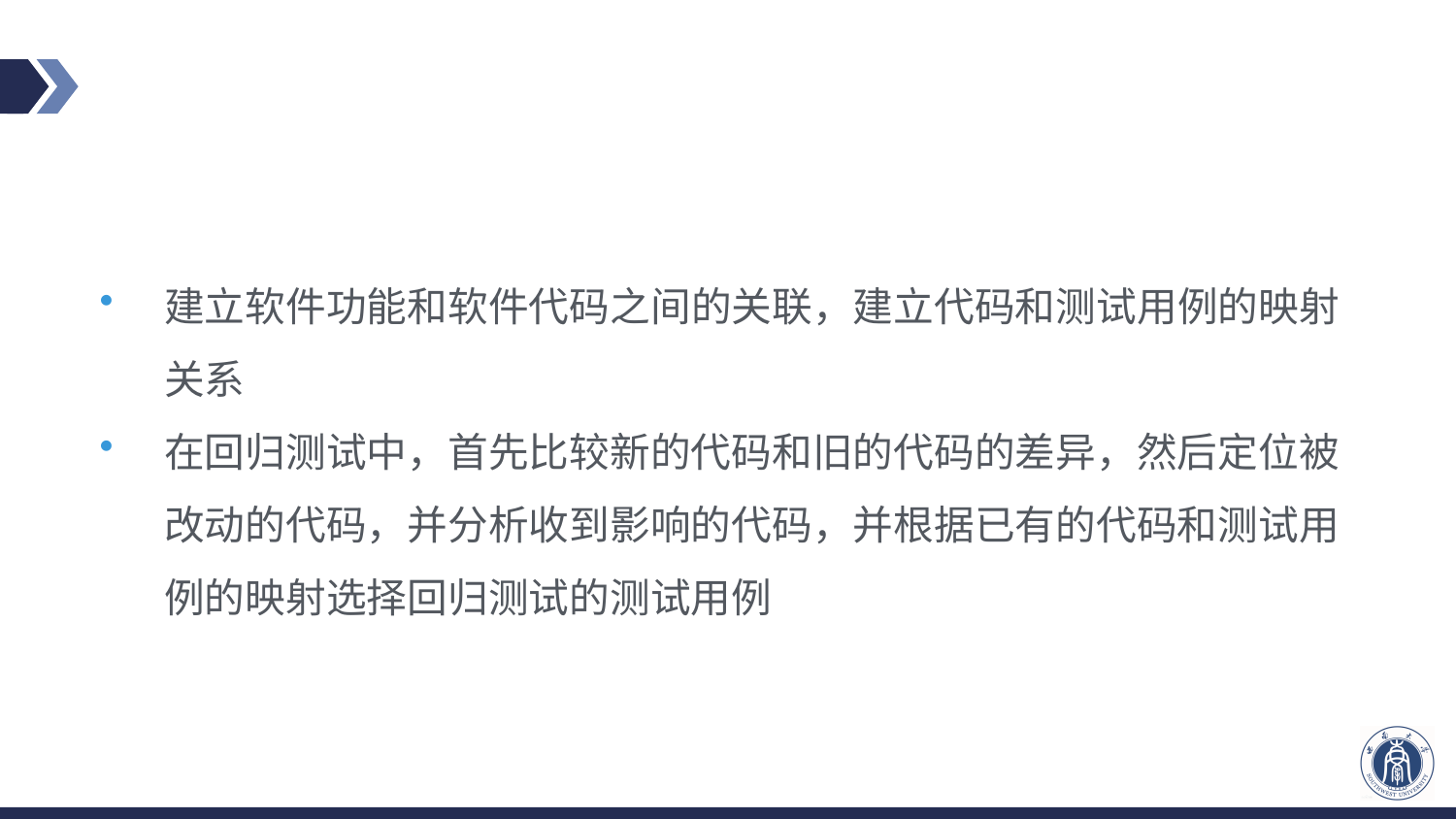

#
建立软件功能和软件代码之间的关联，建立代码和测试用例的映射关系
在回归测试中，首先比较新的代码和旧的代码的差异，然后定位被改动的代码，并分析收到影响的代码，并根据已有的代码和测试用例的映射选择回归测试的测试用例